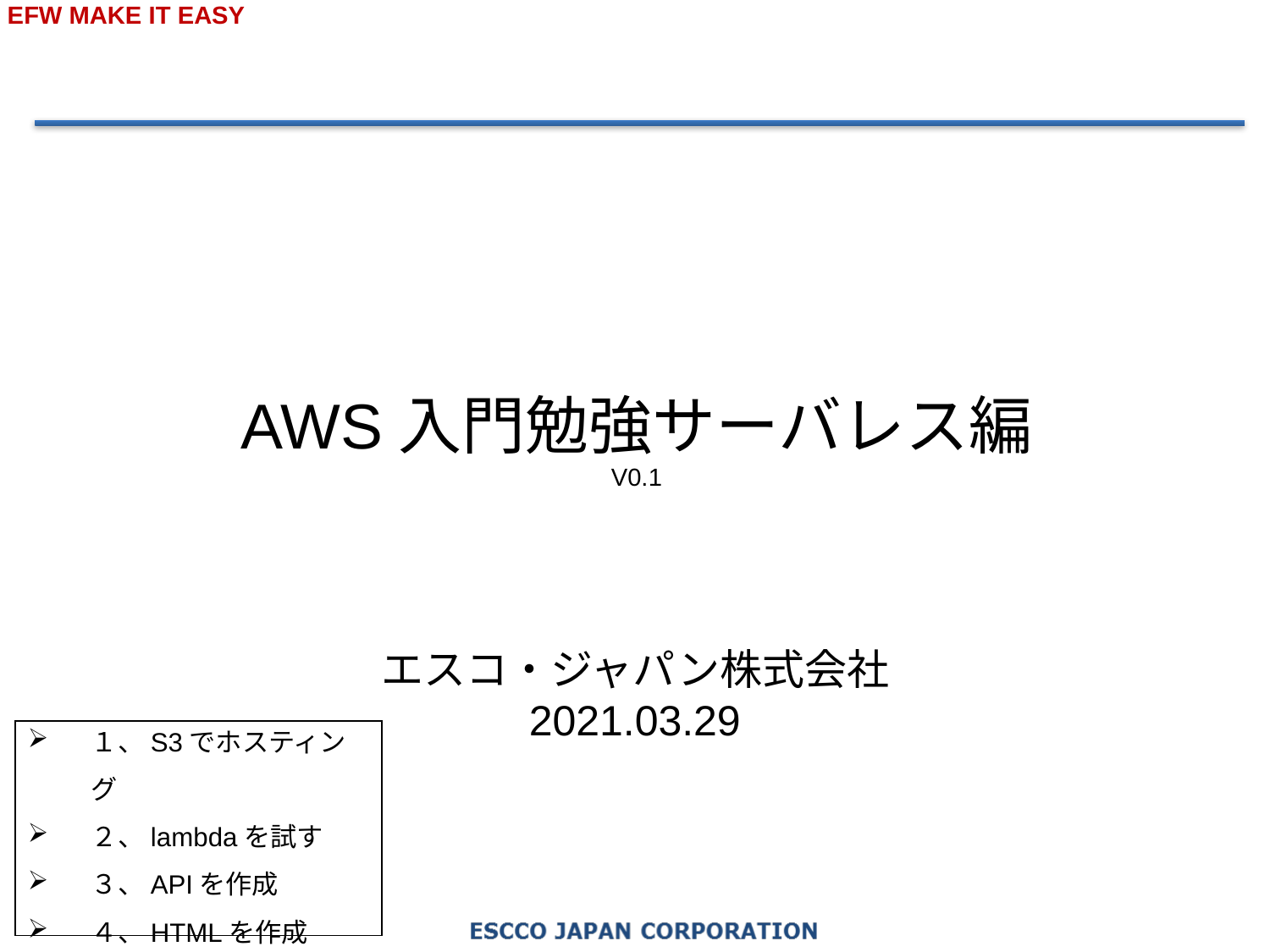

AWS入門勉強サーバレス編
V0.1
エスコ・ジャパン株式会社
2021.03.29
１、S3でホスティング
２、lambdaを試す
３、APIを作成
４、HTMLを作成